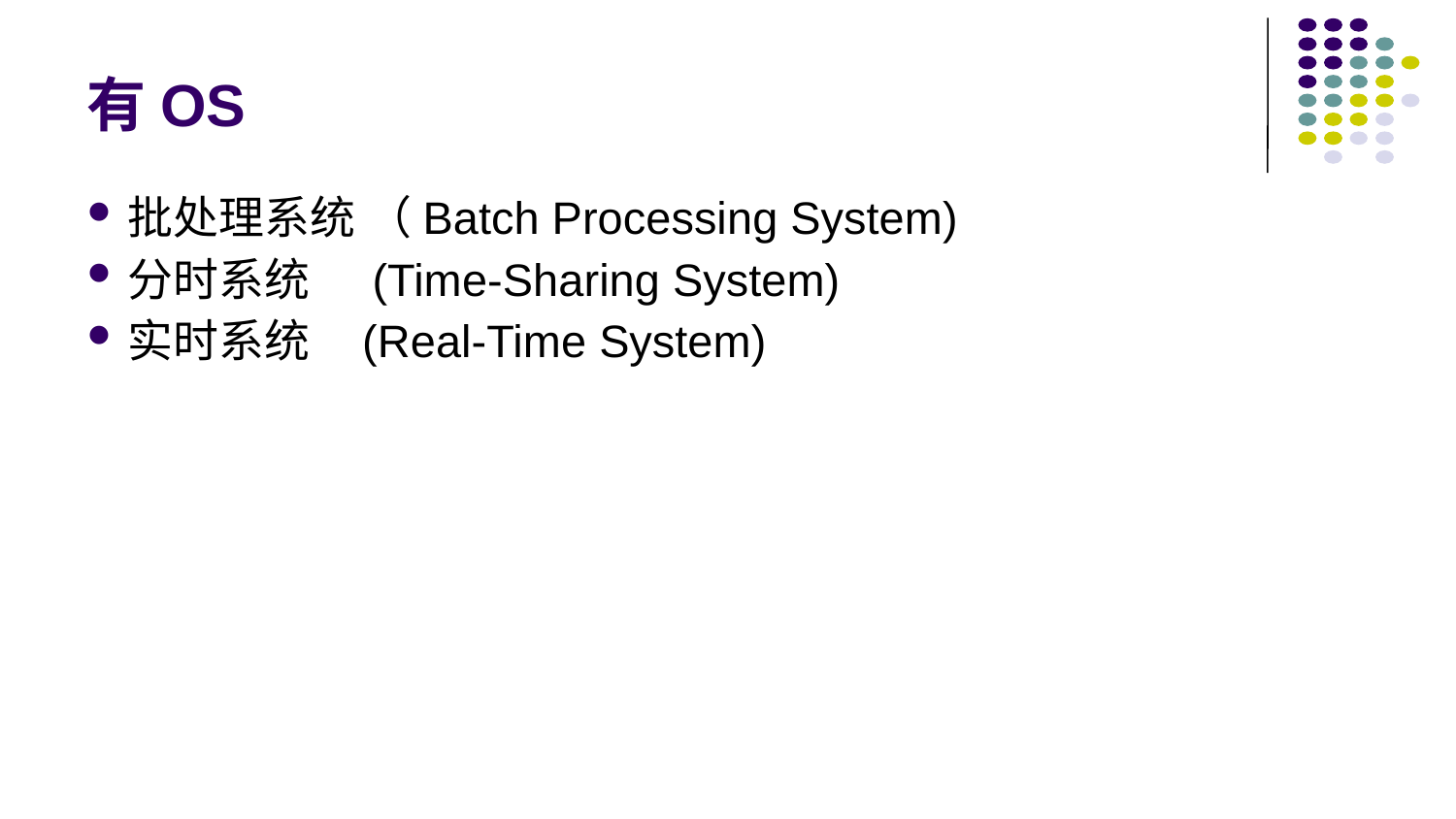

# 有OS
批处理系统 （Batch Processing System)
分时系统     (Time-Sharing System)
实时系统    (Real-Time System)
20